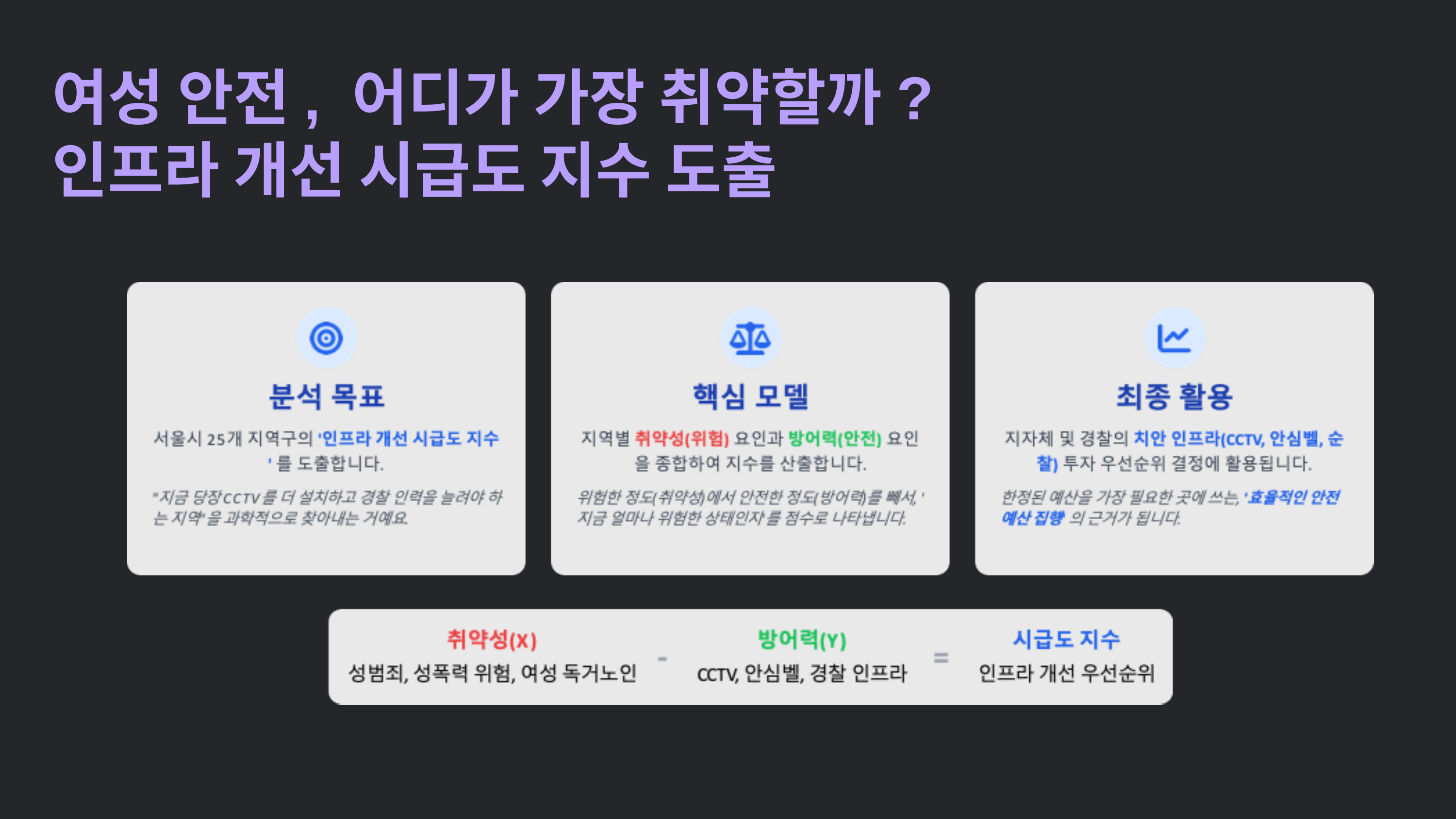

여성 안전, 어디가 가장 취약할까?
인프라 개선 시급도 지수 도출